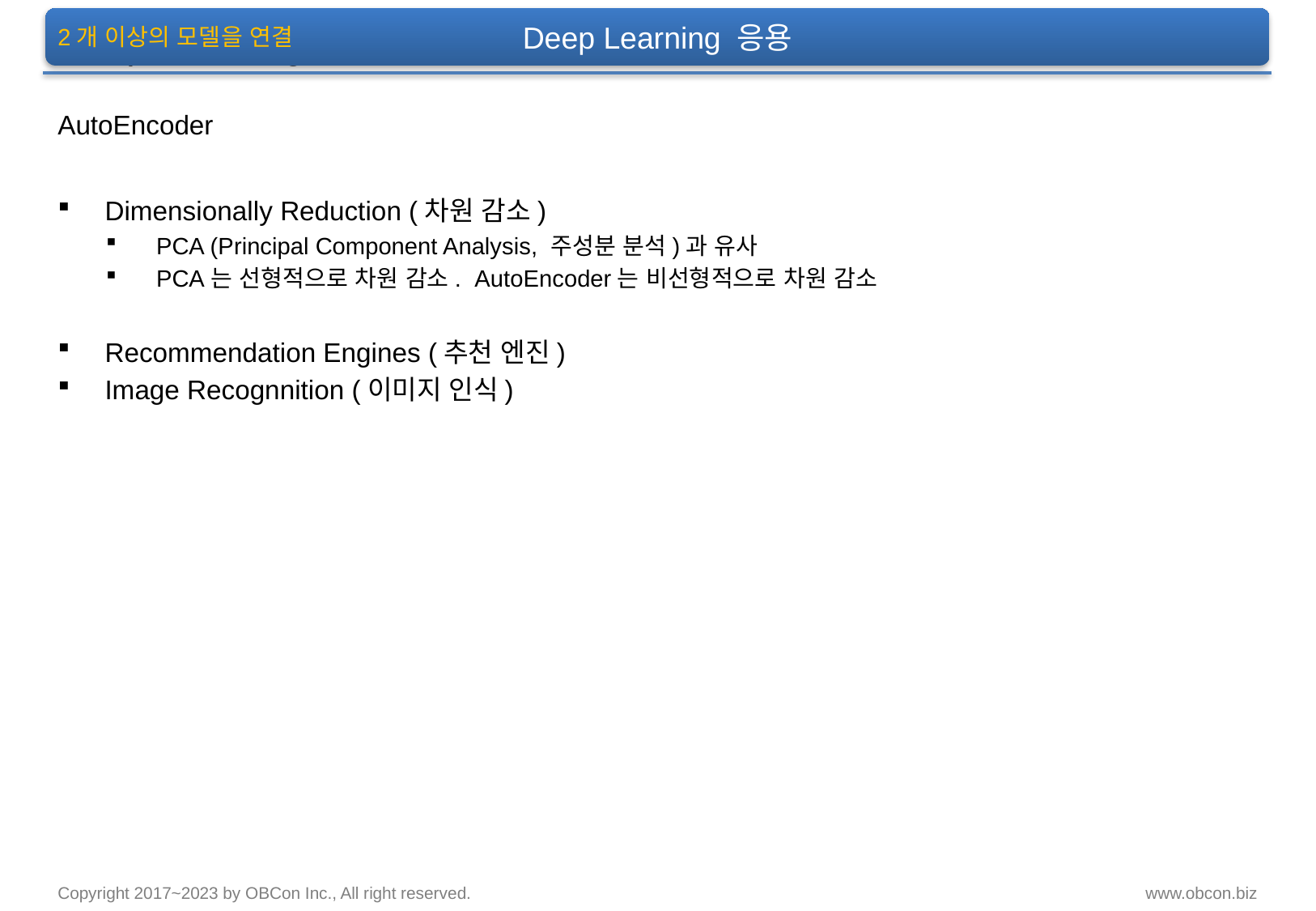

Deep Learning 응용
# Deep Learning 응용
2개 이상의 모델을 연결
AutoEncoder
Dimensionally Reduction (차원 감소)
PCA (Principal Component Analysis, 주성분 분석)과 유사
PCA는 선형적으로 차원 감소.  AutoEncoder는 비선형적으로 차원 감소

Recommendation Engines (추천 엔진)
Image Recognnition (이미지 인식)